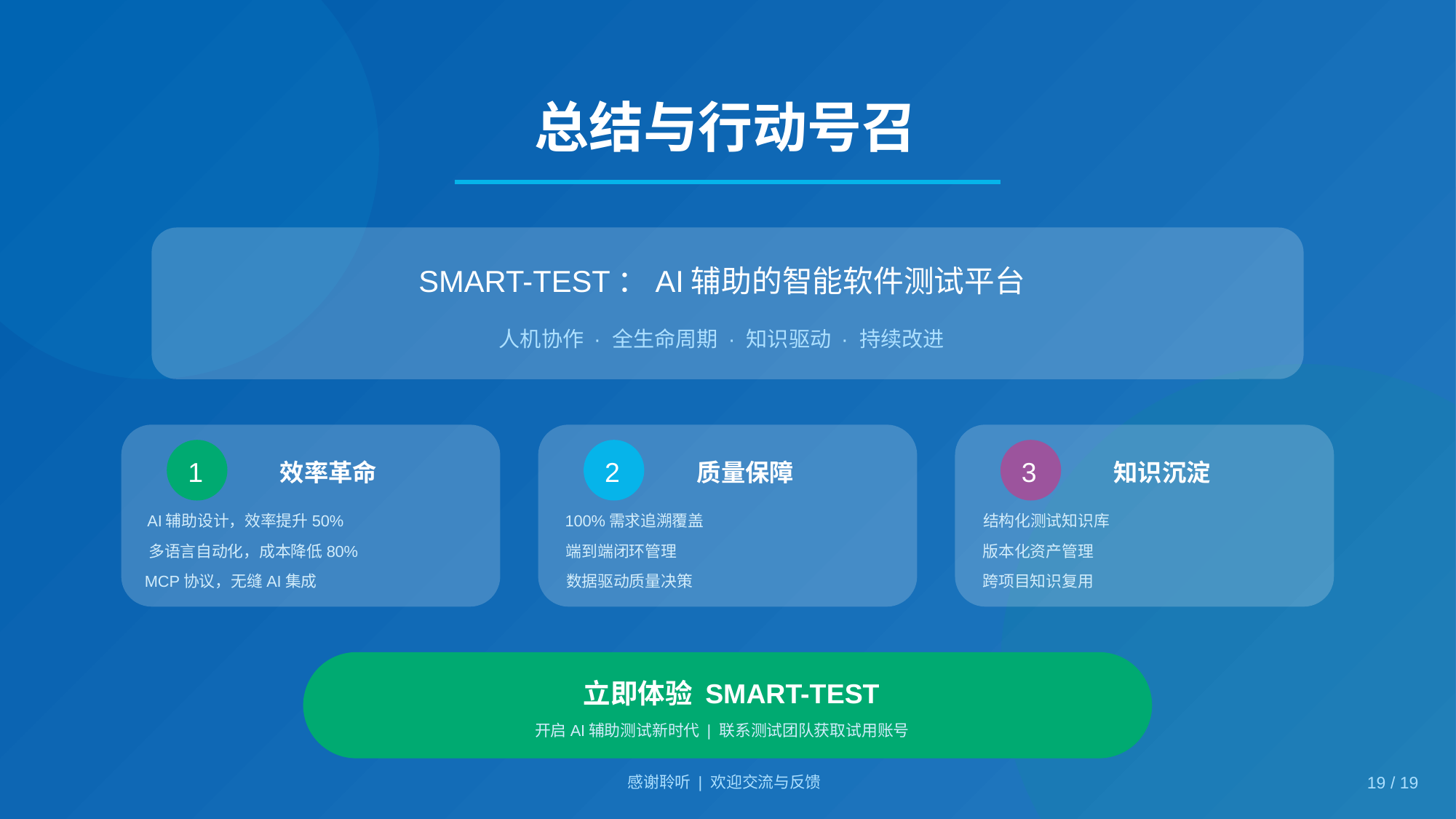

总结与行动号召

SMART-TEST：AI辅助的智能软件测试平台
人机协作 · 全生命周期 · 知识驱动 · 持续改进

1
2
3
效率革命
质量保障
知识沉淀
AI辅助设计，效率提升50%
100%需求追溯覆盖
结构化测试知识库
多语言自动化，成本降低80%
端到端闭环管理
版本化资产管理
MCP协议，无缝AI集成
数据驱动质量决策
跨项目知识复用

立即体验 SMART-TEST
开启AI辅助测试新时代 | 联系测试团队获取试用账号
感谢聆听 | 欢迎交流与反馈
19 / 19